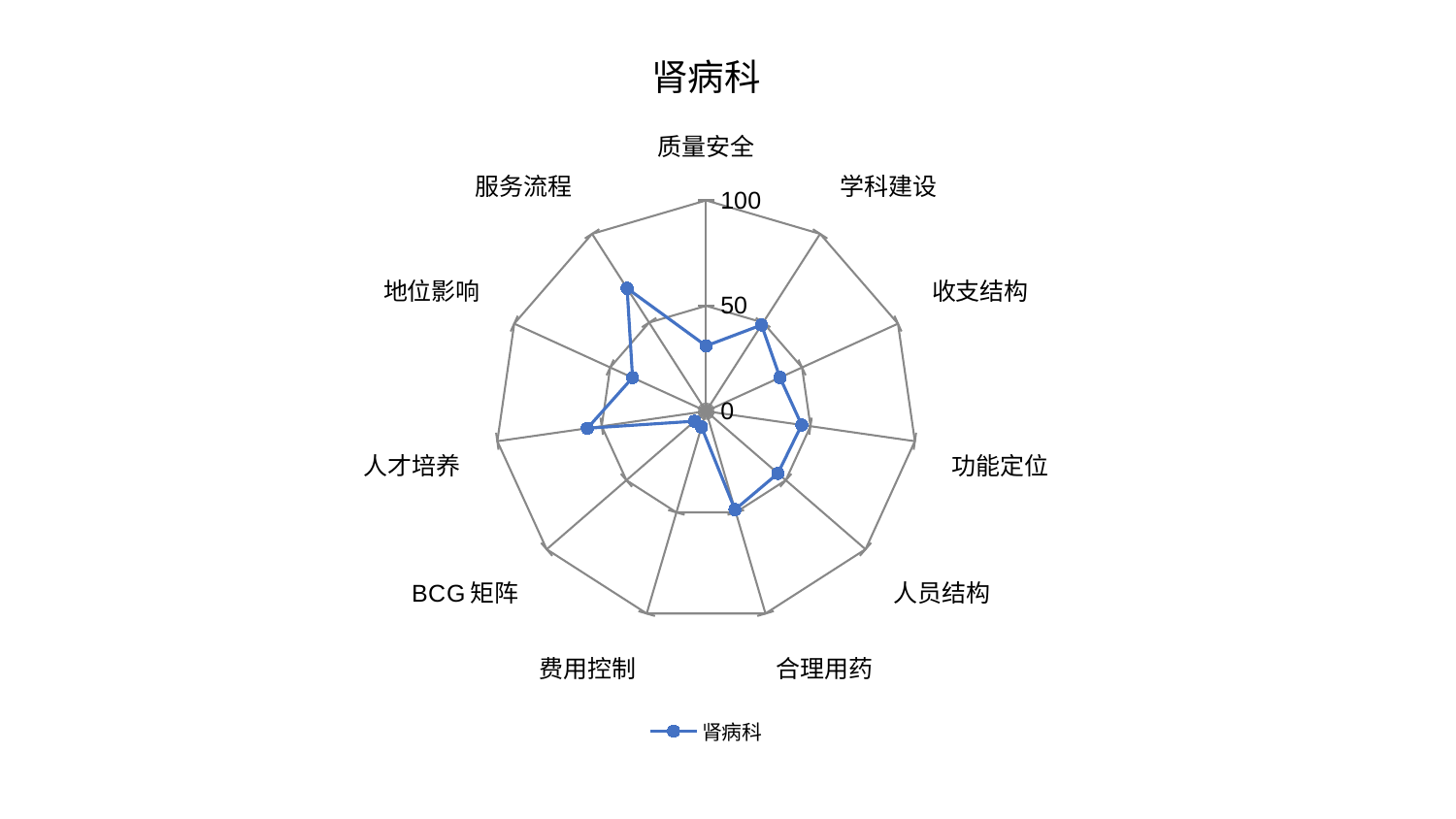

### Chart: 肾病科

| Category | 肾病科 |
|---|---|
| 质量安全 | 30.995349270072474 |
| 学科建设 | 48.6357591434979 |
| 收支结构 | 38.51671134040029 |
| 功能定位 | 45.791618545199675 |
| 人员结构 | 45.03792985241226 |
| 合理用药 | 48.64990253639797 |
| 费用控制 | 7.800136976233949 |
| BCG矩阵 | 7.252788064782751 |
| 人才培养 | 56.87290595013412 |
| 地位影响 | 38.34287069045637 |
| 服务流程 | 69.30975360394099 |
147